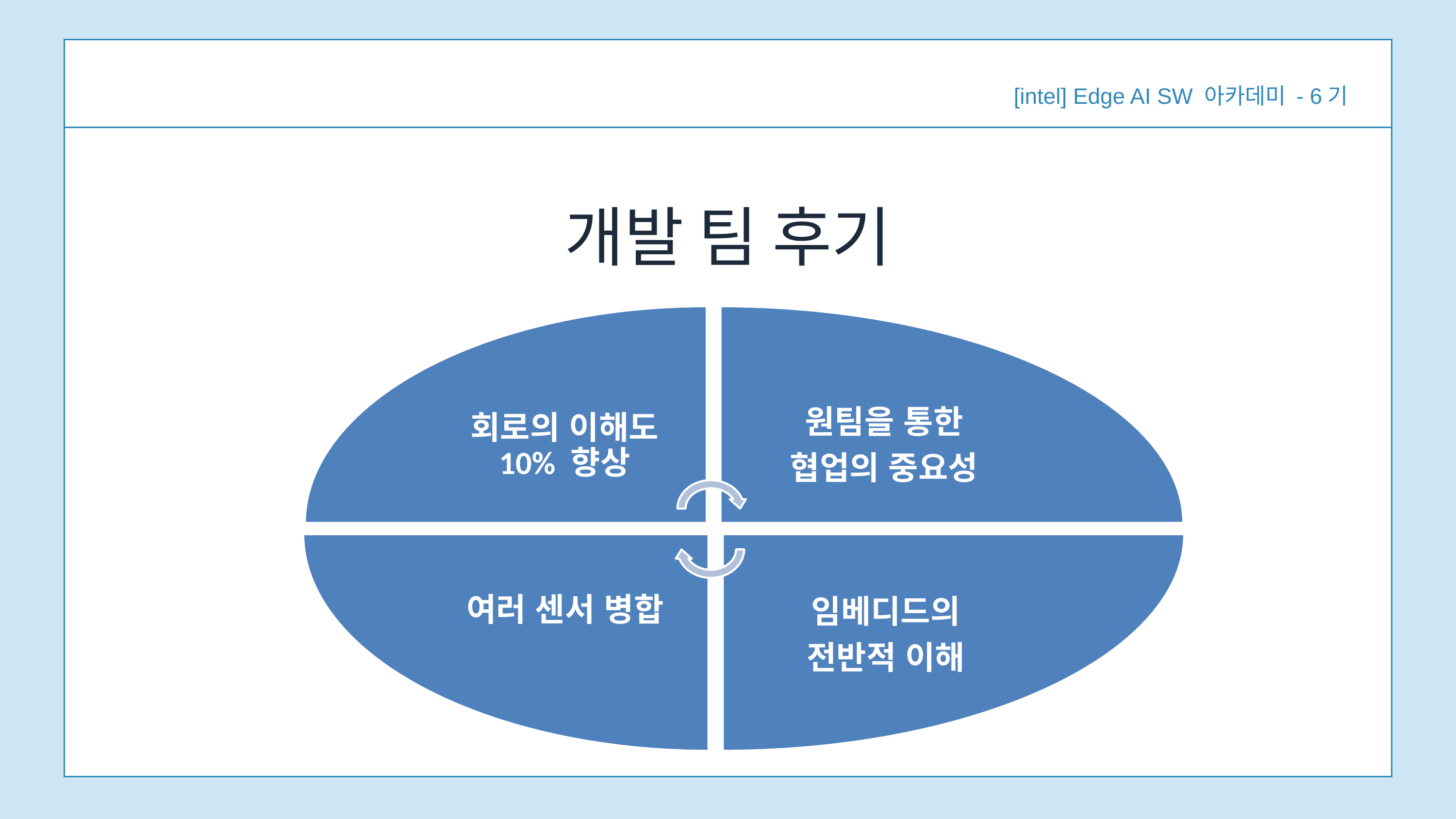

[intel] Edge AI SW 아카데미 - 6기

개발 팀 후기
회로의 이해도 10% 향상
원팀을 통한
협업의 중요성

임베디드의
전반적 이해
여러 센서 병합